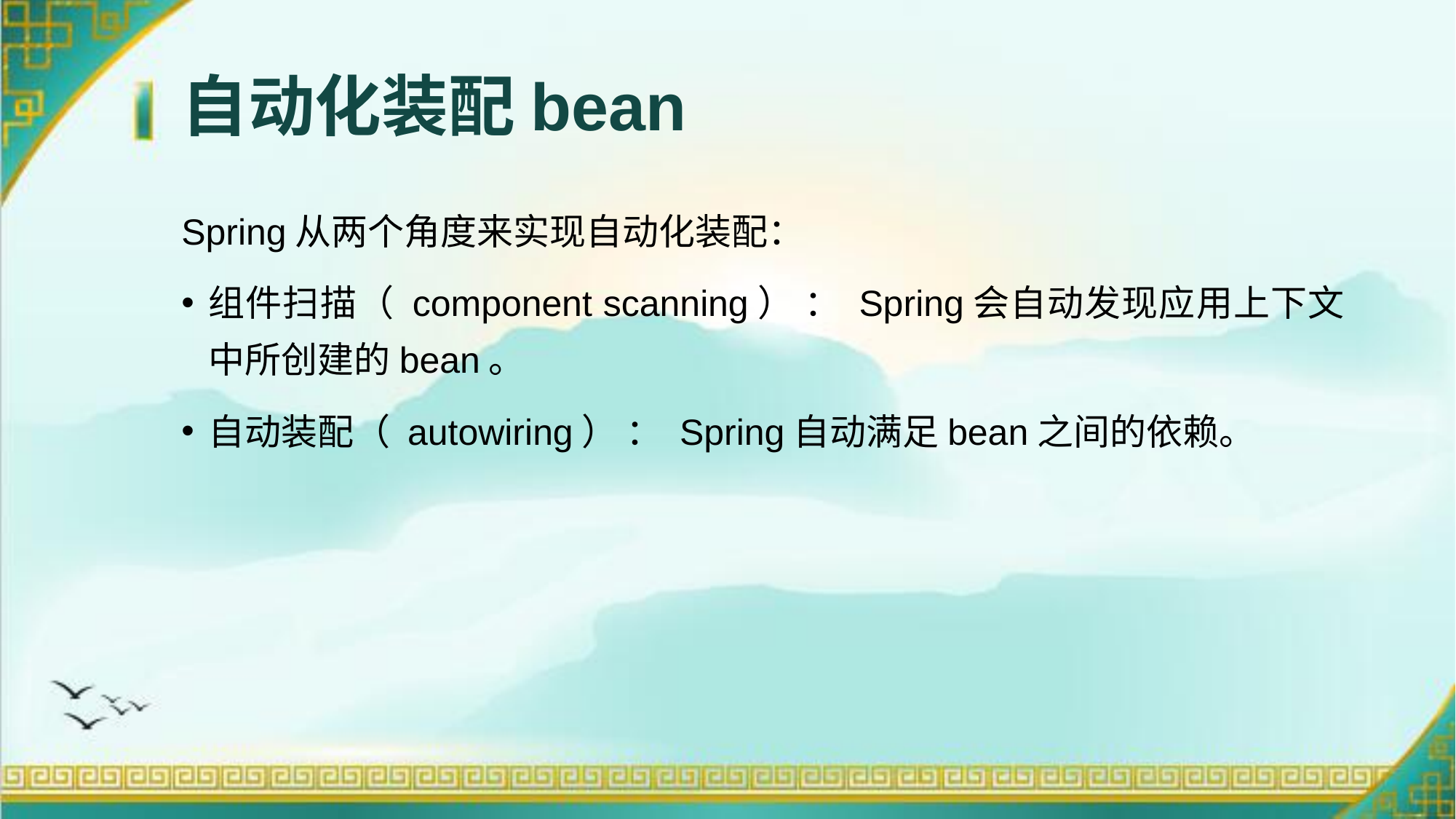

# 自动化装配bean
Spring从两个角度来实现自动化装配：
组件扫描（ component scanning） ： Spring会自动发现应用上下文中所创建的bean。
自动装配（ autowiring） ： Spring自动满足bean之间的依赖。